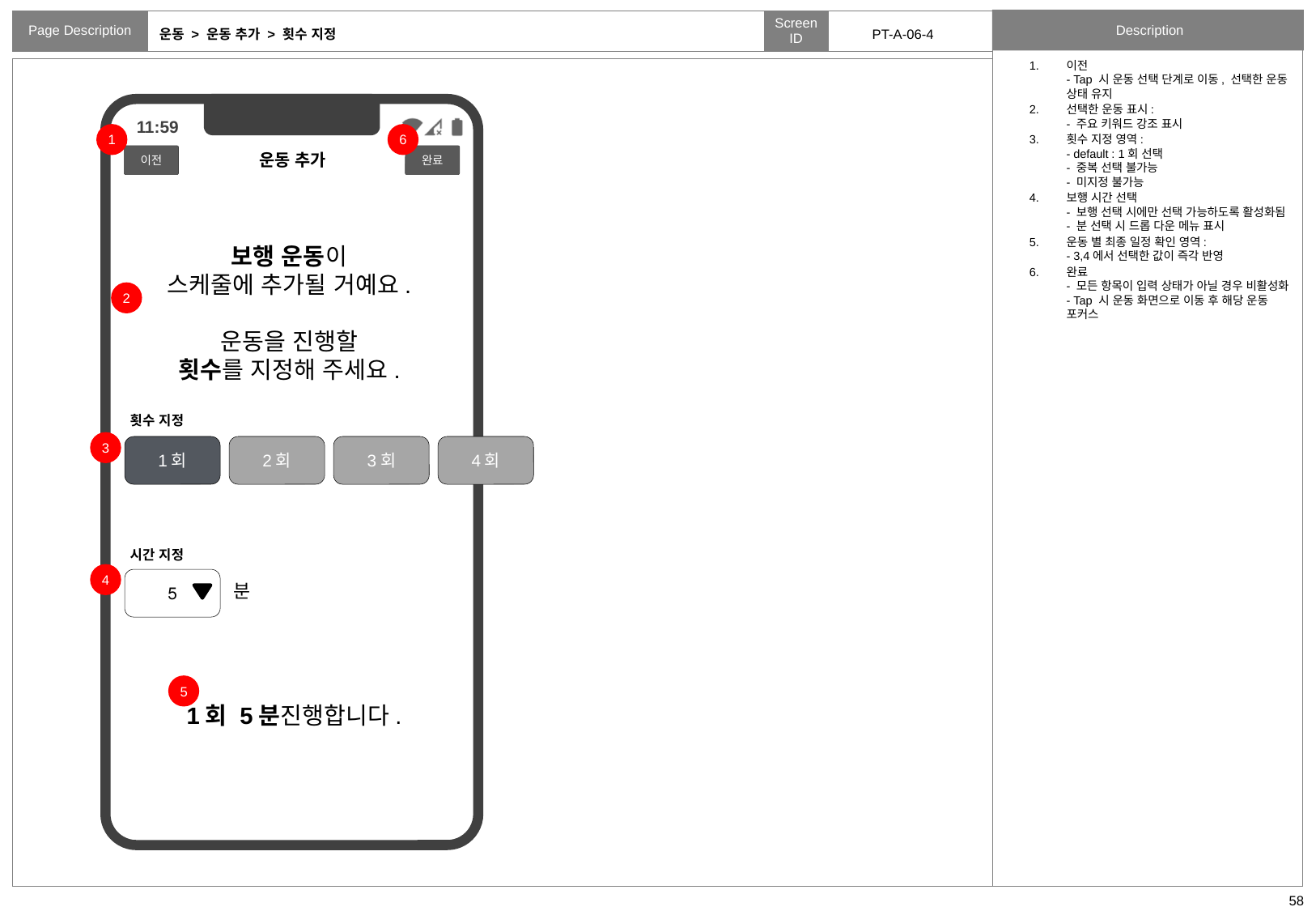

# 운동 > 운동 추가 > 횟수 지정
PT-A-06-4
이전
- Tap 시 운동 선택 단계로 이동, 선택한 운동 상태 유지
선택한 운동 표시:
- 주요 키워드 강조 표시
횟수 지정 영역:
- default : 1회 선택
- 중복 선택 불가능
- 미지정 불가능
보행 시간 선택
- 보행 선택 시에만 선택 가능하도록 활성화됨
- 분 선택 시 드롭 다운 메뉴 표시
운동 별 최종 일정 확인 영역:
- 3,4에서 선택한 값이 즉각 반영
완료
- 모든 항목이 입력 상태가 아닐 경우 비활성화
- Tap 시 운동 화면으로 이동 후 해당 운동 포커스

1
6
운동 추가

이전

완료
보행 운동이
스케줄에 추가될 거예요.

운동을 진행할
횟수를 지정해 주세요.
2
횟수 지정
3

1회

2회

3회

4회
시간 지정
4
5
분

5
1회 5분진행합니다.